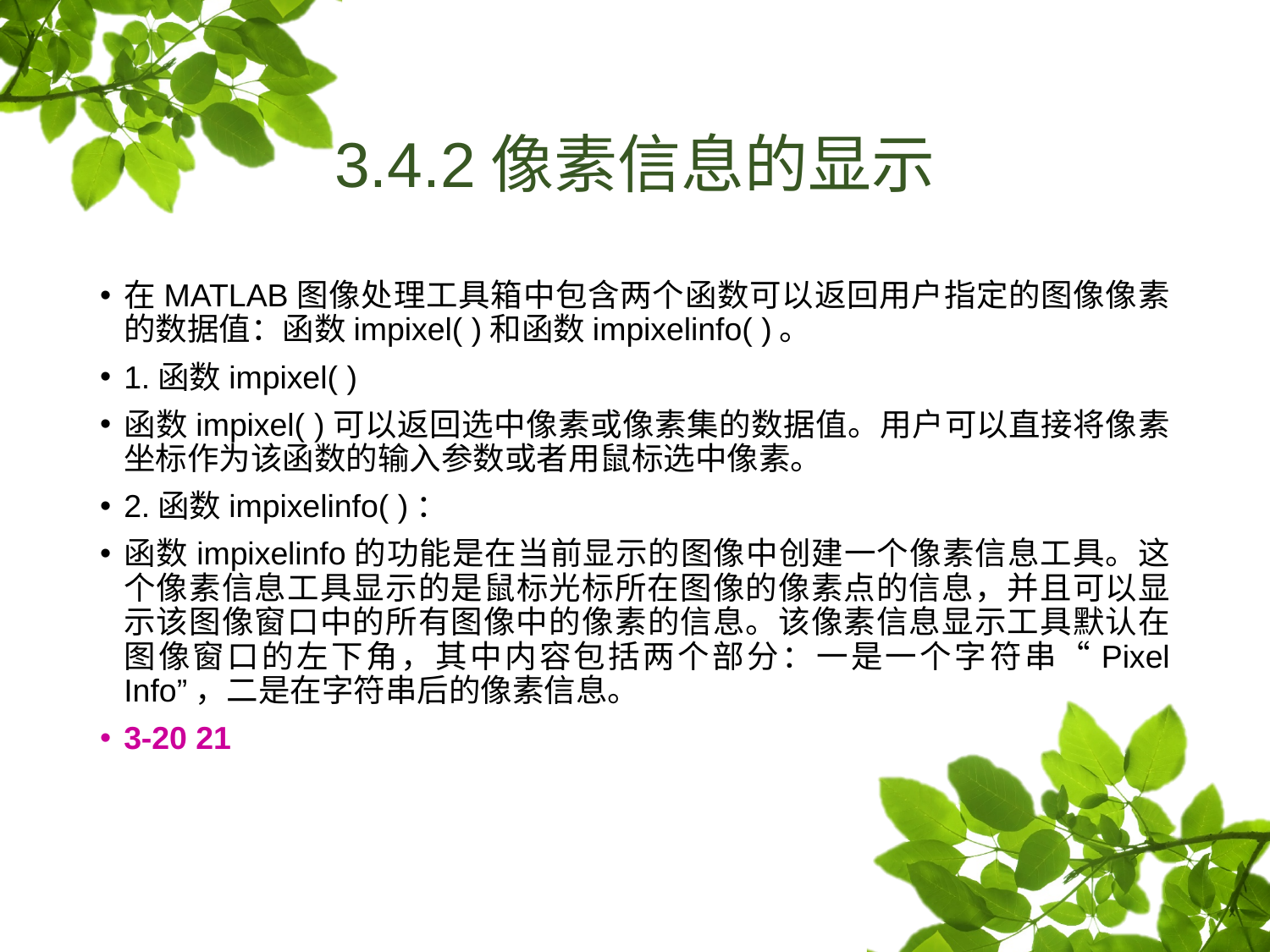

# 3.4.2像素信息的显示
在MATLAB图像处理工具箱中包含两个函数可以返回用户指定的图像像素的数据值：函数impixel( )和函数impixelinfo( )。
1.函数impixel( )
函数impixel( )可以返回选中像素或像素集的数据值。用户可以直接将像素坐标作为该函数的输入参数或者用鼠标选中像素。
2.函数impixelinfo( )：
函数impixelinfo的功能是在当前显示的图像中创建一个像素信息工具。这个像素信息工具显示的是鼠标光标所在图像的像素点的信息，并且可以显示该图像窗口中的所有图像中的像素的信息。该像素信息显示工具默认在图像窗口的左下角，其中内容包括两个部分：一是一个字符串“Pixel Info”，二是在字符串后的像素信息。
3-20 21